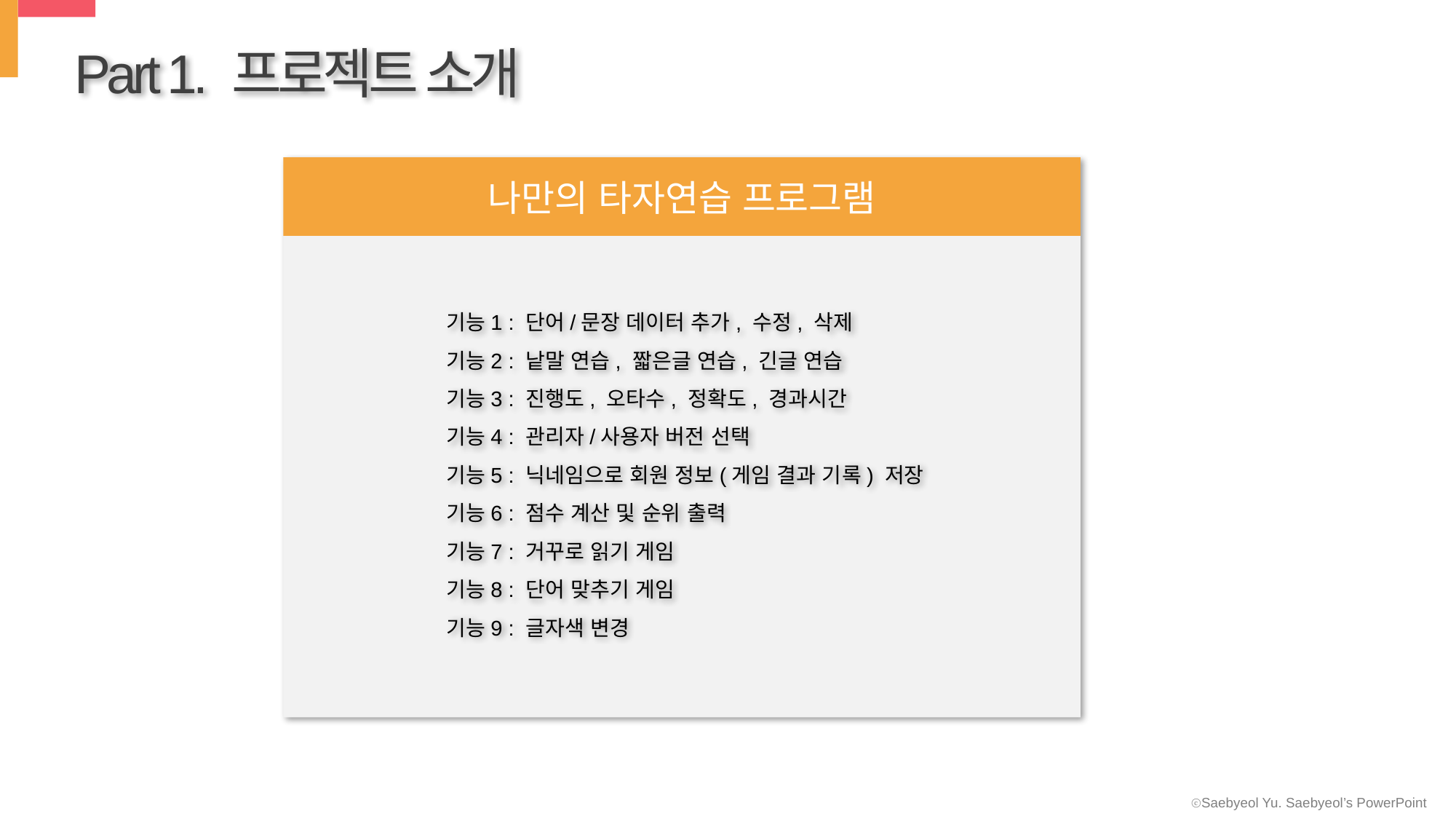

Part 1. 프로젝트 소개

나만의 타자연습 프로그램
기능1 : 단어/문장 데이터 추가, 수정, 삭제
기능2 : 낱말 연습, 짧은글 연습, 긴글 연습
기능3 : 진행도, 오타수, 정확도, 경과시간
기능4 : 관리자/사용자 버전 선택
기능5 : 닉네임으로 회원 정보(게임 결과 기록) 저장
기능6 : 점수 계산 및 순위 출력
기능7 : 거꾸로 읽기 게임
기능8 : 단어 맞추기 게임
기능9 : 글자색 변경